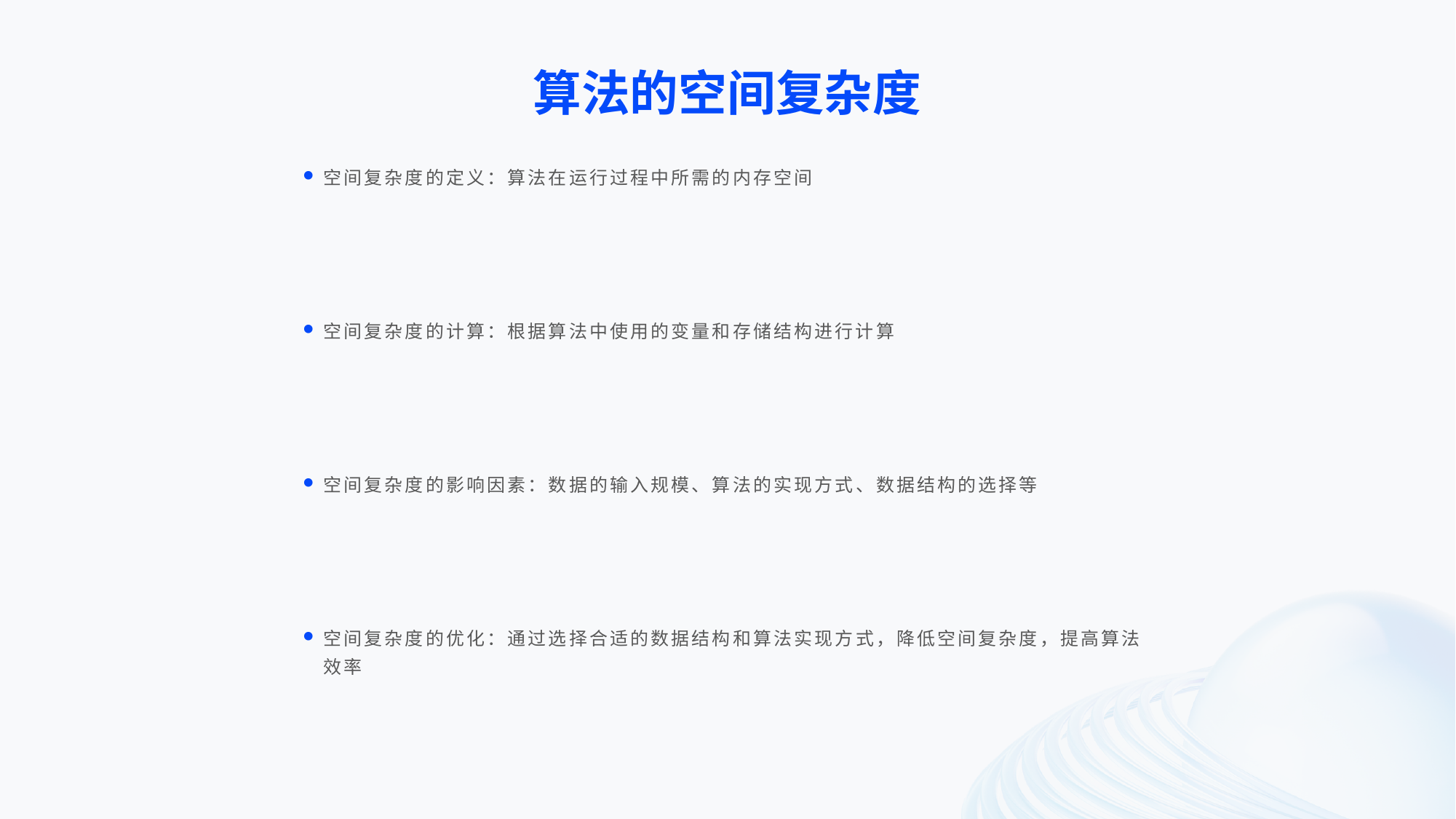

算法的空间复杂度
空间复杂度的定义：算法在运行过程中所需的内存空间
空间复杂度的计算：根据算法中使用的变量和存储结构进行计算
空间复杂度的影响因素：数据的输入规模、算法的实现方式、数据结构的选择等
空间复杂度的优化：通过选择合适的数据结构和算法实现方式，降低空间复杂度，提高算法效率